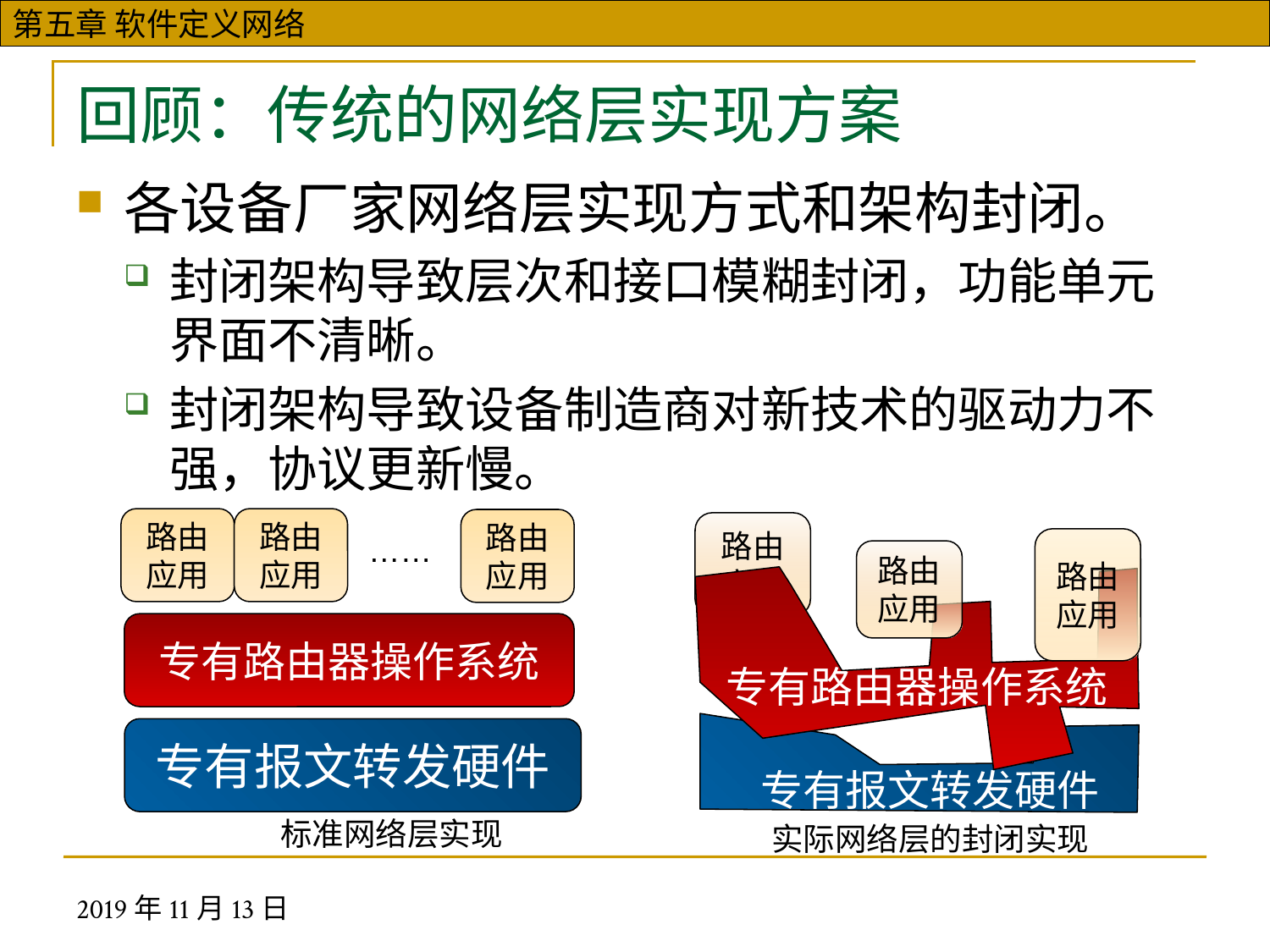

# 回顾：传统的网络层实现方案
各设备厂家网络层实现方式和架构封闭。
封闭架构导致层次和接口模糊封闭，功能单元界面不清晰。
封闭架构导致设备制造商对新技术的驱动力不强，协议更新慢。

路由应用
路由应用
路由应用
路由应用
……
路由应用
路由应用

专有路由器操作系统
专有路由器操作系统

专有报文转发硬件
专有报文转发硬件
标准网络层实现
实际网络层的封闭实现
2019年11月13日